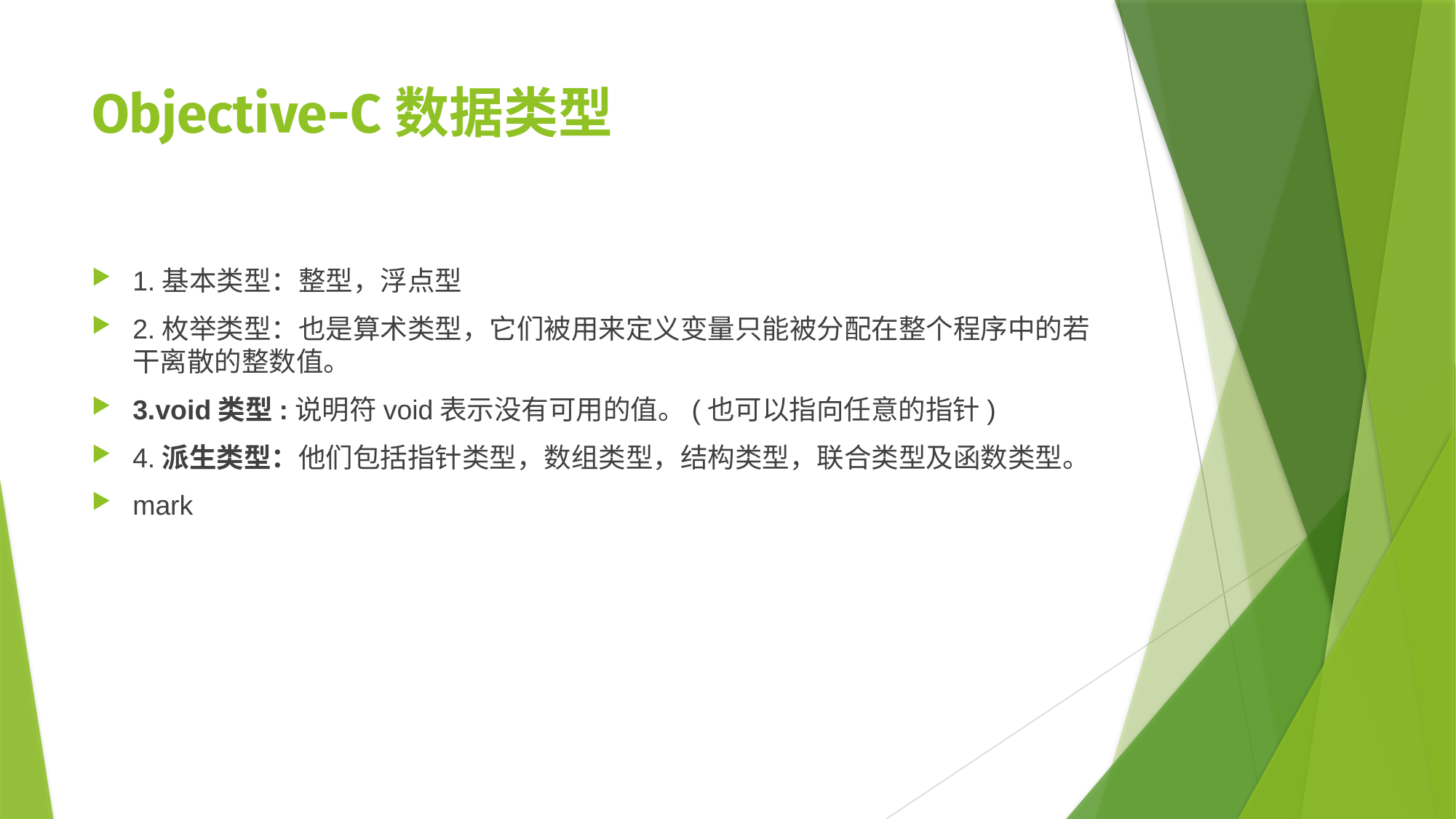

# Objective-C数据类型
1.基本类型：整型，浮点型
2.枚举类型：也是算术类型，它们被用来定义变量只能被分配在整个程序中的若干离散的整数值。
3.void类型:说明符void表示没有可用的值。(也可以指向任意的指针)
4.派生类型：他们包括指针类型，数组类型，结构类型，联合类型及函数类型。
mark